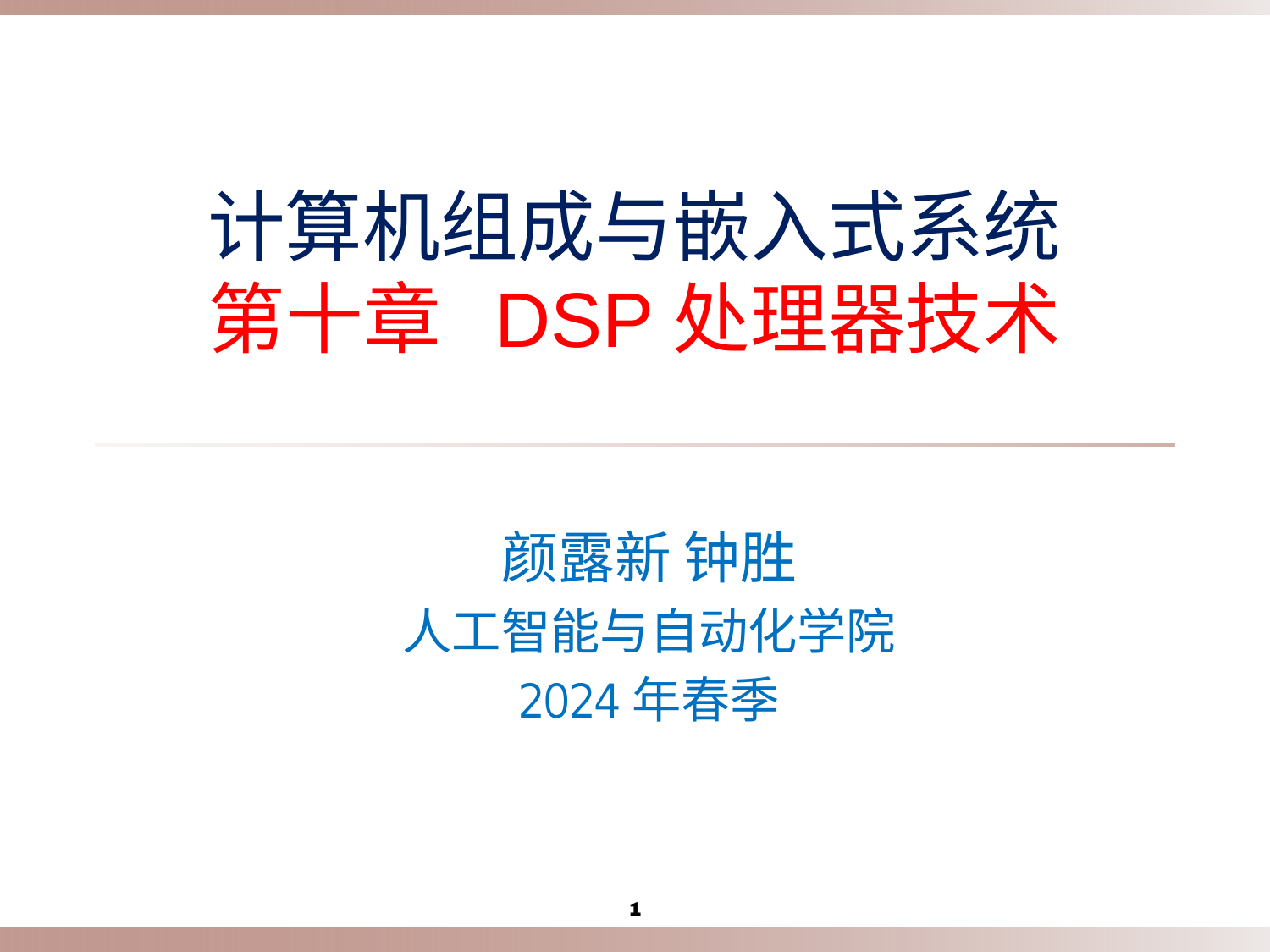

计算机组成与嵌入式系统
第十章  DSP处理器技术
颜露新 钟胜
人工智能与自动化学院
2024年春季
1